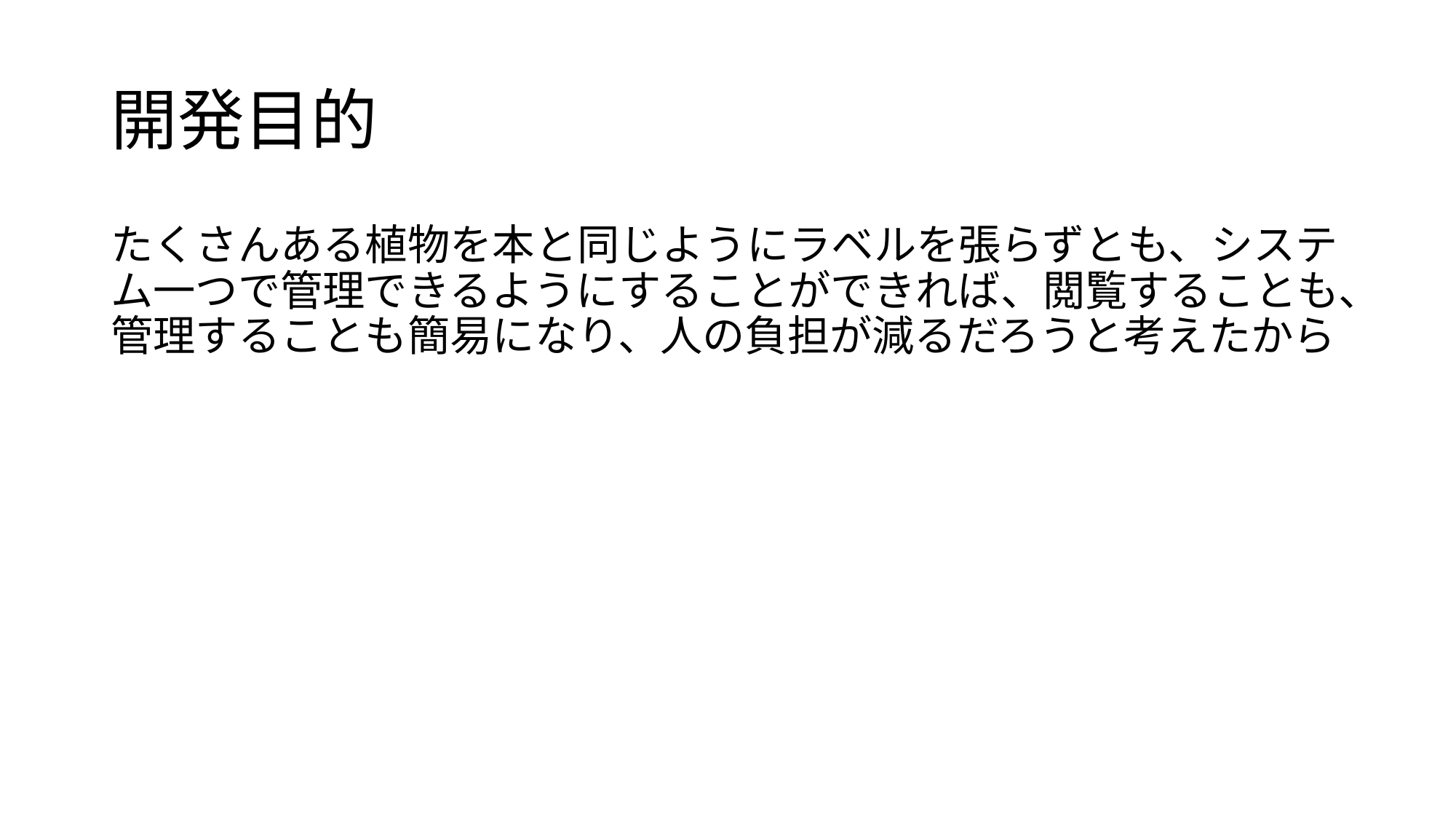

# 開発目的
たくさんある植物を本と同じようにラベルを張らずとも、システム一つで管理できるようにすることができれば、閲覧することも、管理することも簡易になり、人の負担が減るだろうと考えたから